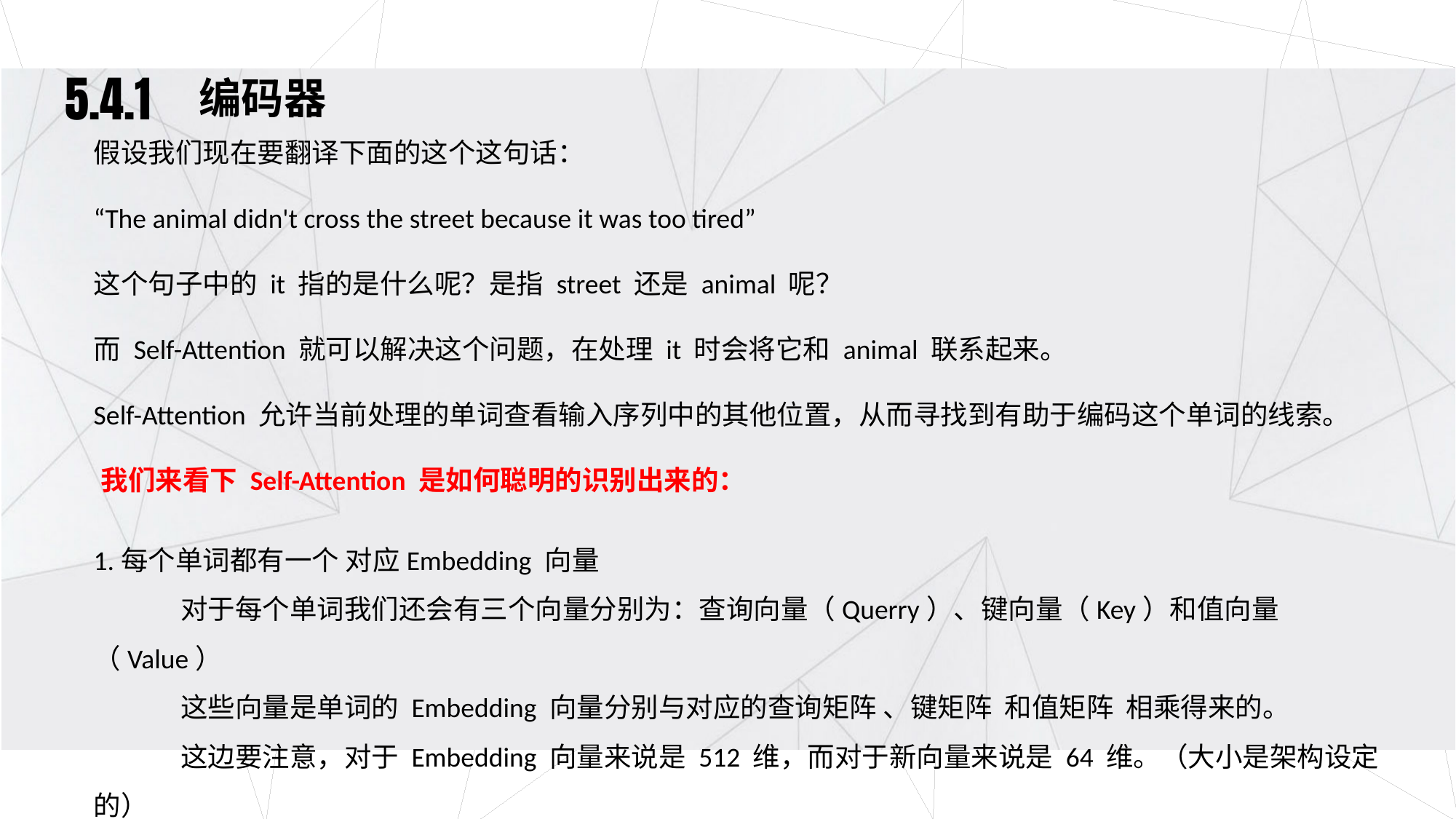

5.4.1
编码器
假设我们现在要翻译下面的这个这句话：

“The animal didn't cross the street because it was too tired”

这个句子中的 it 指的是什么呢？是指 street 还是 animal 呢？

而 Self-Attention 就可以解决这个问题，在处理 it 时会将它和 animal 联系起来。

Self-Attention 允许当前处理的单词查看输入序列中的其他位置，从而寻找到有助于编码这个单词的线索。
我们来看下 Self-Attention 是如何聪明的识别出来的：
1.每个单词都有一个 对应Embedding 向量
             对于每个单词我们还会有三个向量分别为：查询向量（Querry）、键向量（Key）和值向量（Value）
             这些向量是单词的 Embedding 向量分别与对应的查询矩阵 、键矩阵  和值矩阵  相乘得来的。
             这边要注意，对于 Embedding 向量来说是 512 维，而对于新向量来说是 64 维。（大小是架构设定的）